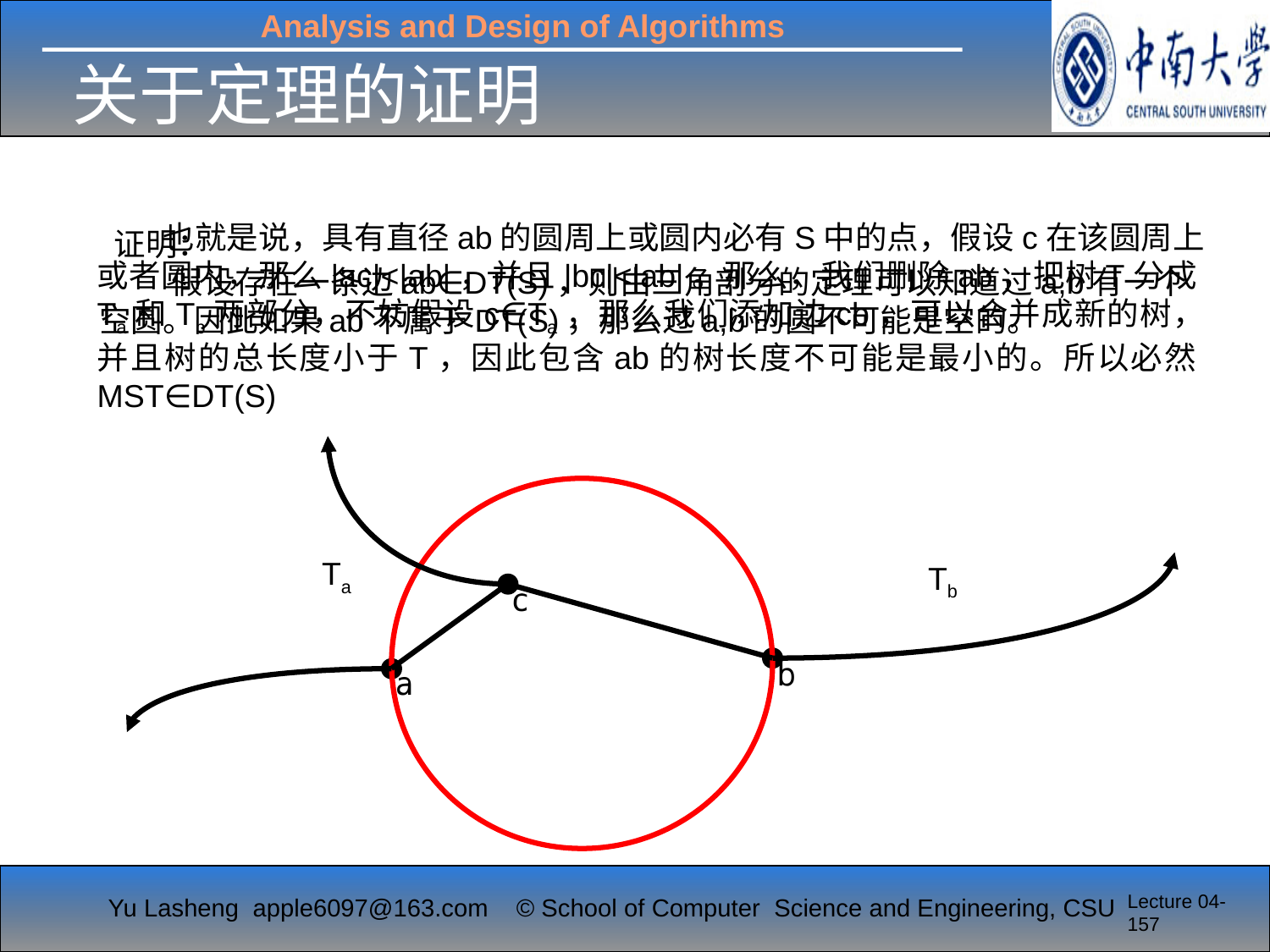

# 关于定理的证明
        也就是说，具有直径ab的圆周上或圆内必有S中的点，假设c在该圆周上或者圆内，那么|ac|<|ab|，并且|bc|<|ab|。那么，我们删除ab，把树T分成Ta和Tb两部分，不妨假设c∈Ta，那么我们添加边cb，可以合并成新的树，并且树的总长度小于T，因此包含ab的树长度不可能是最小的。所以必然MST∈DT(S)
 证明：
         假设存在一条边ab∈DT(S)，则由三角剖分的定理可以知道过a,b有一个空圆。因此如果ab不属于DT(S)，那么过a,b的圆不可能是空的。

Ta

Tb

c

b
a

Lecture 04-157